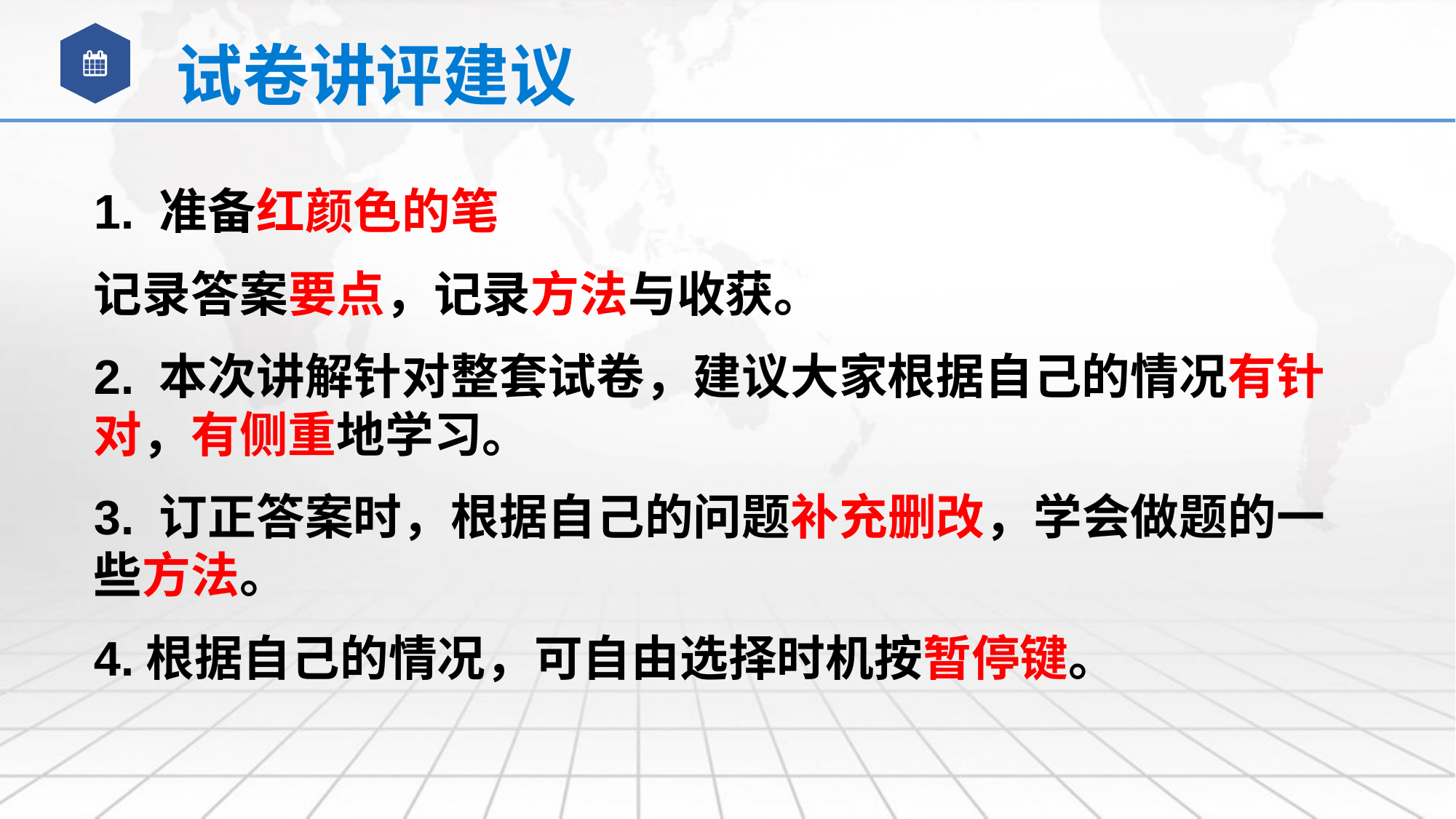

试卷讲评建议

1. 准备红颜色的笔
记录答案要点，记录方法与收获。
2. 本次讲解针对整套试卷，建议大家根据自己的情况有针对，有侧重地学习。
3. 订正答案时，根据自己的问题补充删改，学会做题的一些方法。
4.根据自己的情况，可自由选择时机按暂停键。